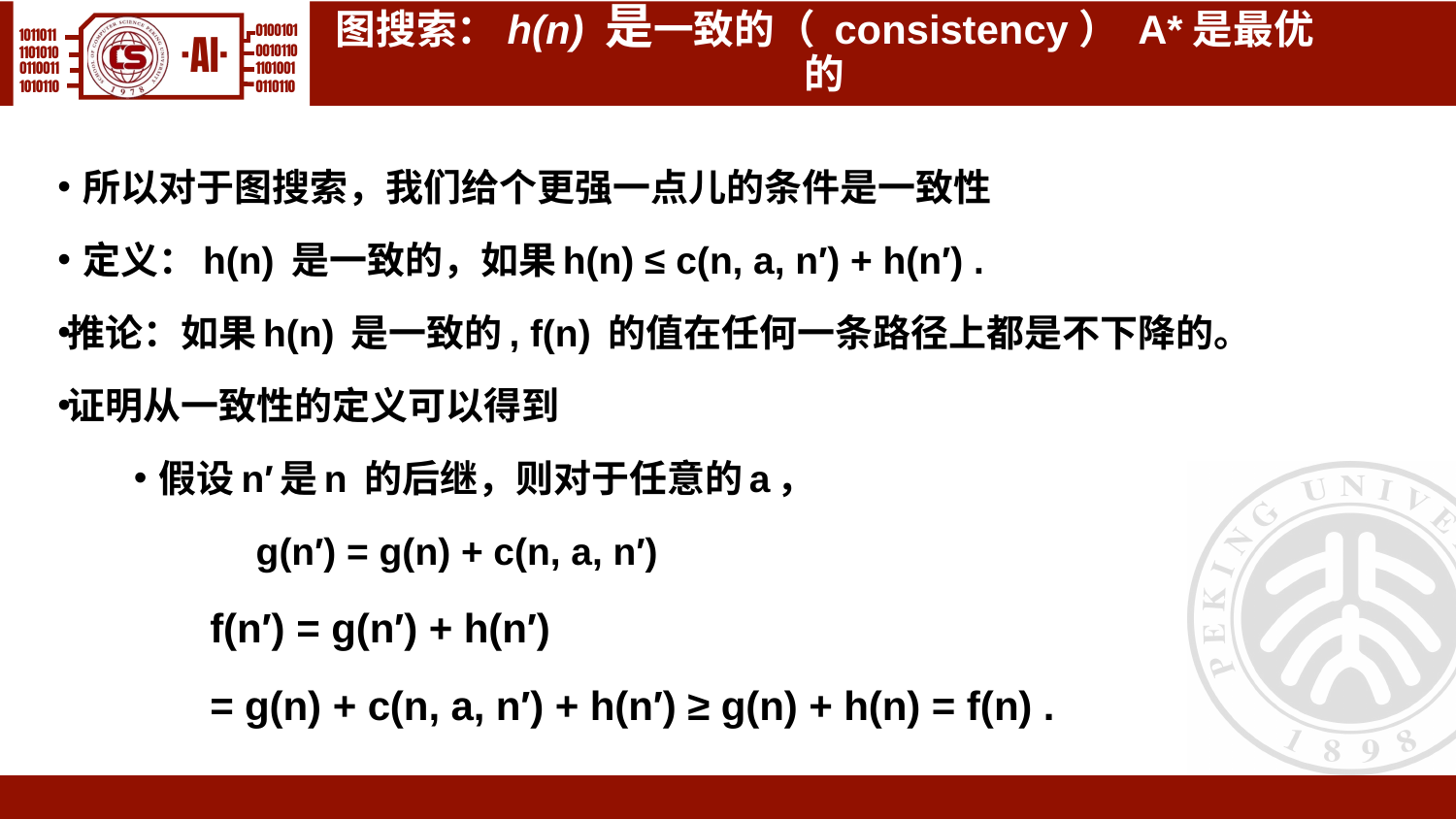

# 图搜索：h(n) 是一致的（ consistency） A*是最优的
所以对于图搜索，我们给个更强一点儿的条件是一致性
定义：h(n) 是一致的，如果h(n) ≤ c(n, a, n′) + h(n′) .
推论：如果h(n) 是一致的, f(n) 的值在任何一条路径上都是不下降的。
证明从一致性的定义可以得到
假设n′是n 的后继，则对于任意的a，
                   g(n′) = g(n) + c(n, a, n′)
f(n′) = g(n′) + h(n′)
= g(n) + c(n, a, n′) + h(n′) ≥ g(n) + h(n) = f(n) .